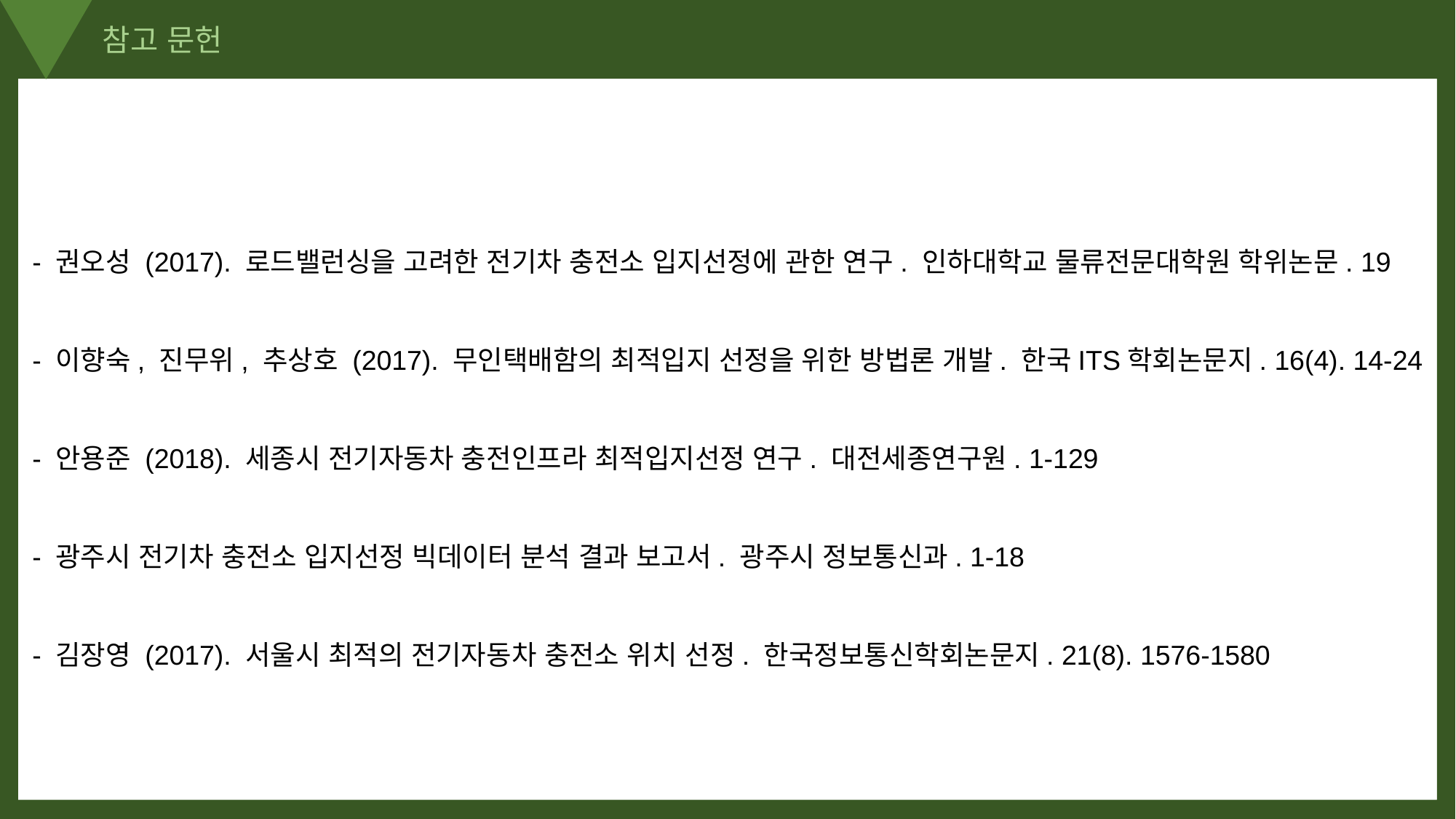

참고 문헌
- 권오성 (2017). 로드밸런싱을 고려한 전기차 충전소 입지선정에 관한 연구. 인하대학교 물류전문대학원 학위논문. 19

- 이향숙, 진무위, 추상호 (2017). 무인택배함의 최적입지 선정을 위한 방법론 개발. 한국ITS학회논문지. 16(4). 14-24

- 안용준 (2018). 세종시 전기자동차 충전인프라 최적입지선정 연구. 대전세종연구원. 1-129

- 광주시 전기차 충전소 입지선정 빅데이터 분석 결과 보고서. 광주시 정보통신과. 1-18

- 김장영 (2017). 서울시 최적의 전기자동차 충전소 위치 선정. 한국정보통신학회논문지. 21(8). 1576-1580